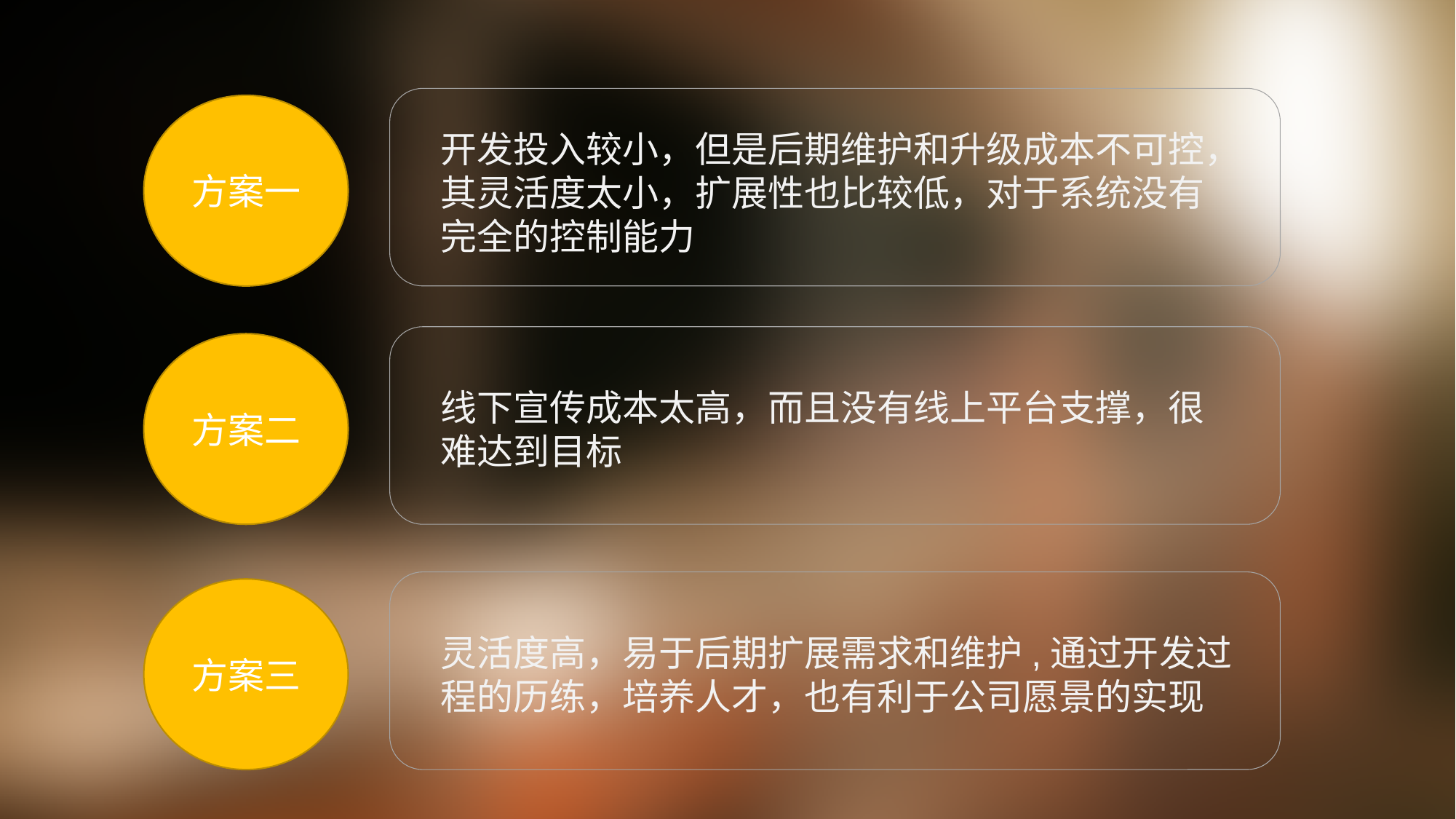

方案一
开发投入较小，但是后期维护和升级成本不可控，其灵活度太小，扩展性也比较低，对于系统没有完全的控制能力

方案二
线下宣传成本太高，而且没有线上平台支撑，很难达到目标

方案三
灵活度高，易于后期扩展需求和维护,通过开发过程的历练，培养人才，也有利于公司愿景的实现